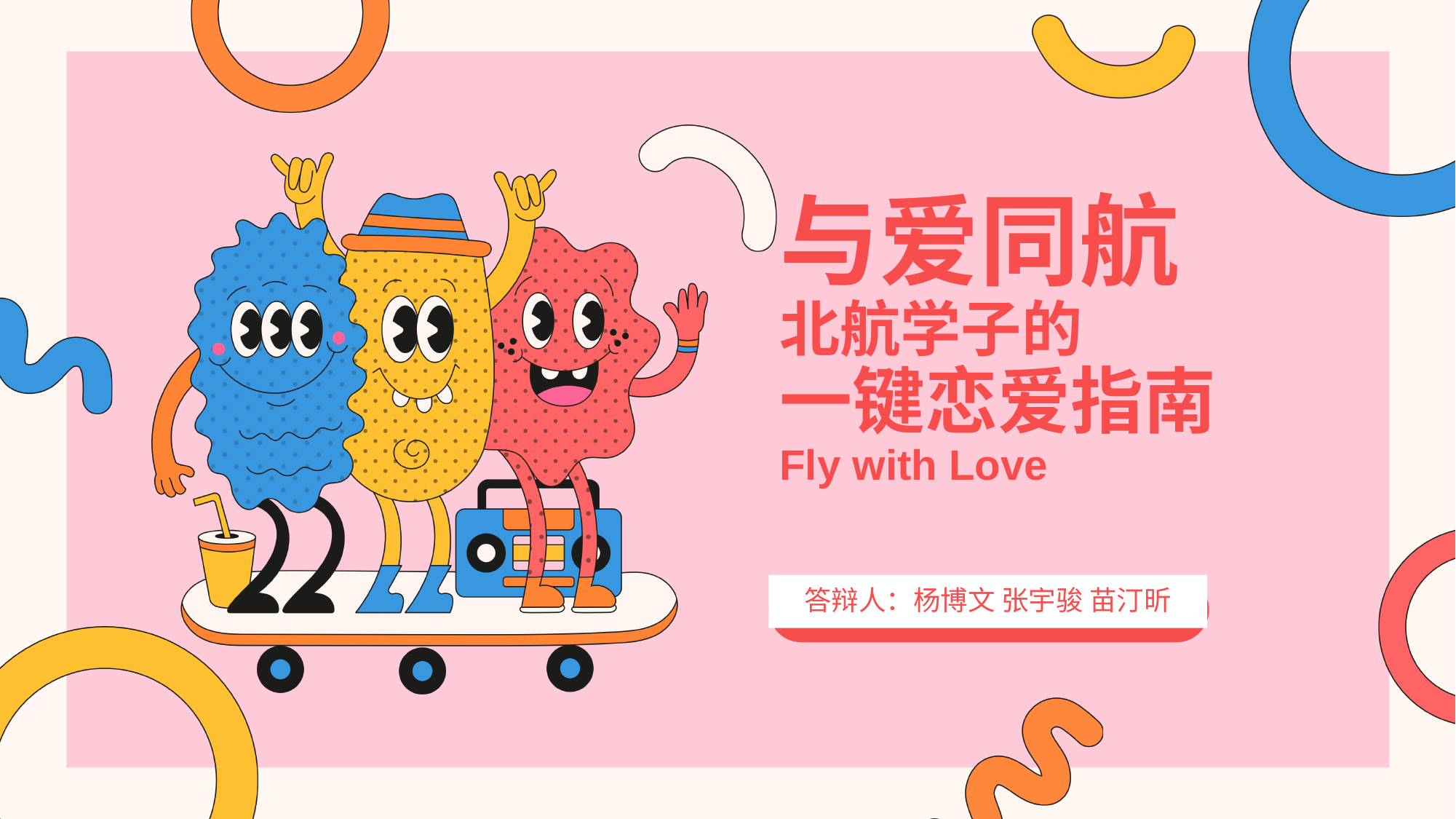

# 与爱同航 北航学子的 一键恋爱指南 Fly with Love
答辩人：杨博文 张宇骏 苗汀昕